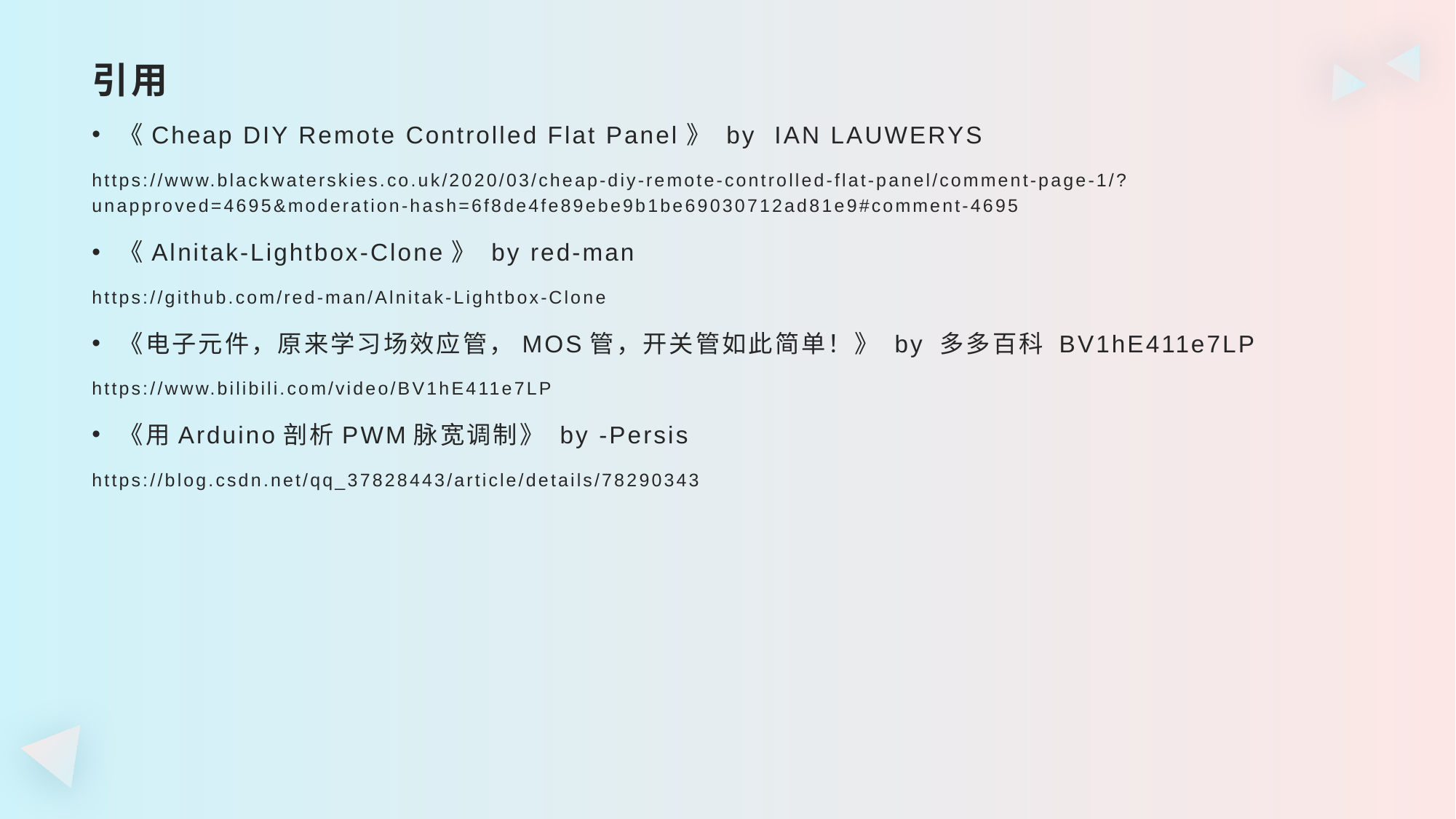

# 引用
《Cheap DIY Remote Controlled Flat Panel》 by  IAN LAUWERYS
https://www.blackwaterskies.co.uk/2020/03/cheap-diy-remote-controlled-flat-panel/comment-page-1/?unapproved=4695&moderation-hash=6f8de4fe89ebe9b1be69030712ad81e9#comment-4695
《Alnitak-Lightbox-Clone》 by red-man
https://github.com/red-man/Alnitak-Lightbox-Clone
《电子元件，原来学习场效应管，MOS管，开关管如此简单！》 by 多多百科 BV1hE411e7LP
https://www.bilibili.com/video/BV1hE411e7LP
《用Arduino剖析PWM脉宽调制》 by -Persis
https://blog.csdn.net/qq_37828443/article/details/78290343